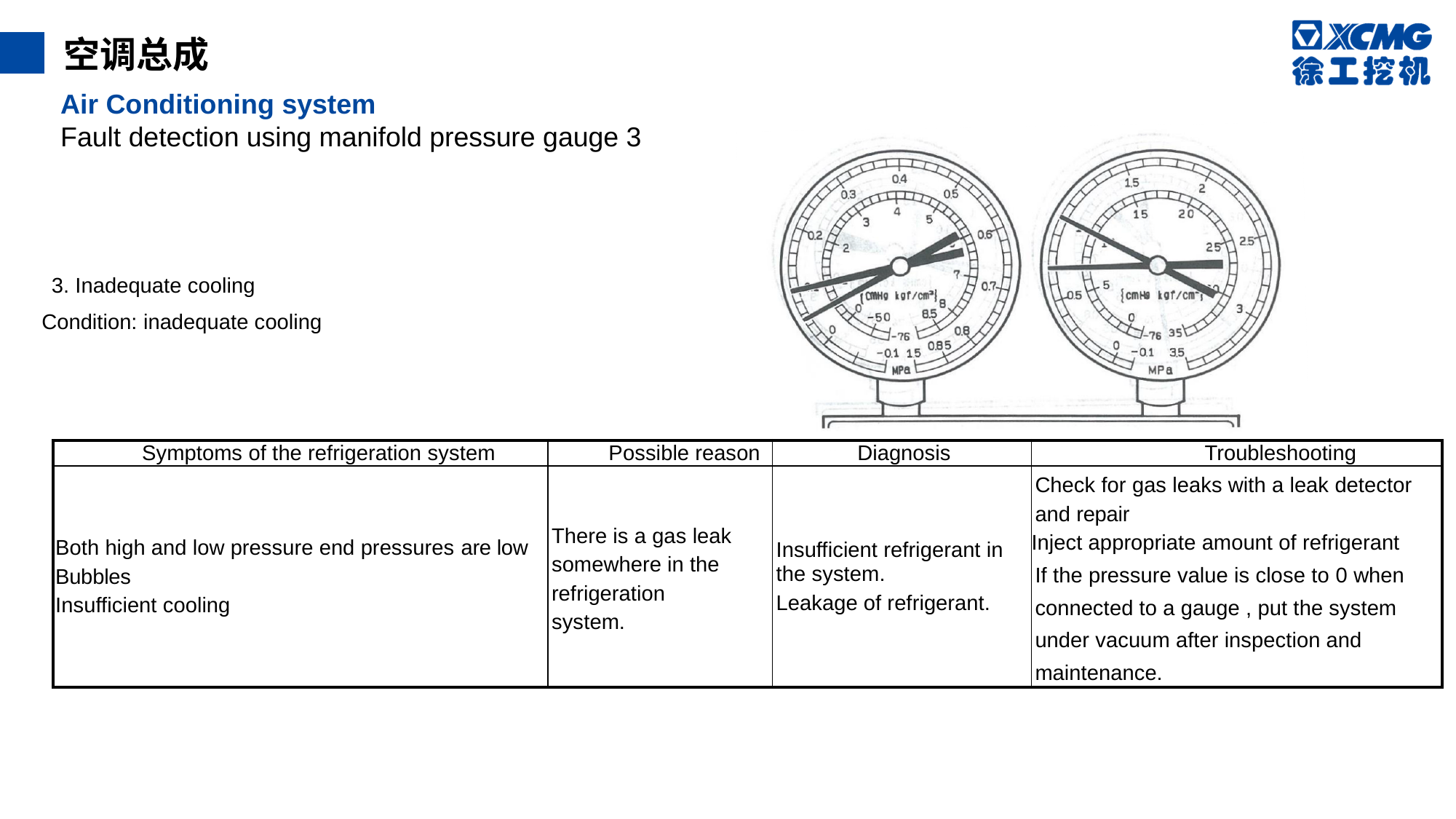

空调总成

Air Conditioning system
Fault detection using manifold pressure gauge 3

3. Inadequate cooling
Condition: inadequate cooling
| Symptoms of the refrigeration system | Possible reason | Diagnosis | Troubleshooting |
| --- | --- | --- | --- |
| Both high and low pressure end pressures are low Bubbles Insufficient cooling | There is a gas leak somewhere in the refrigeration system. | Insufficient refrigerant in the system. Leakage of refrigerant. | Check for gas leaks with a leak detector and repair Inject appropriate amount of refrigerant If the pressure value is close to 0 when connected to a gauge , put the system under vacuum after inspection and maintenance. |